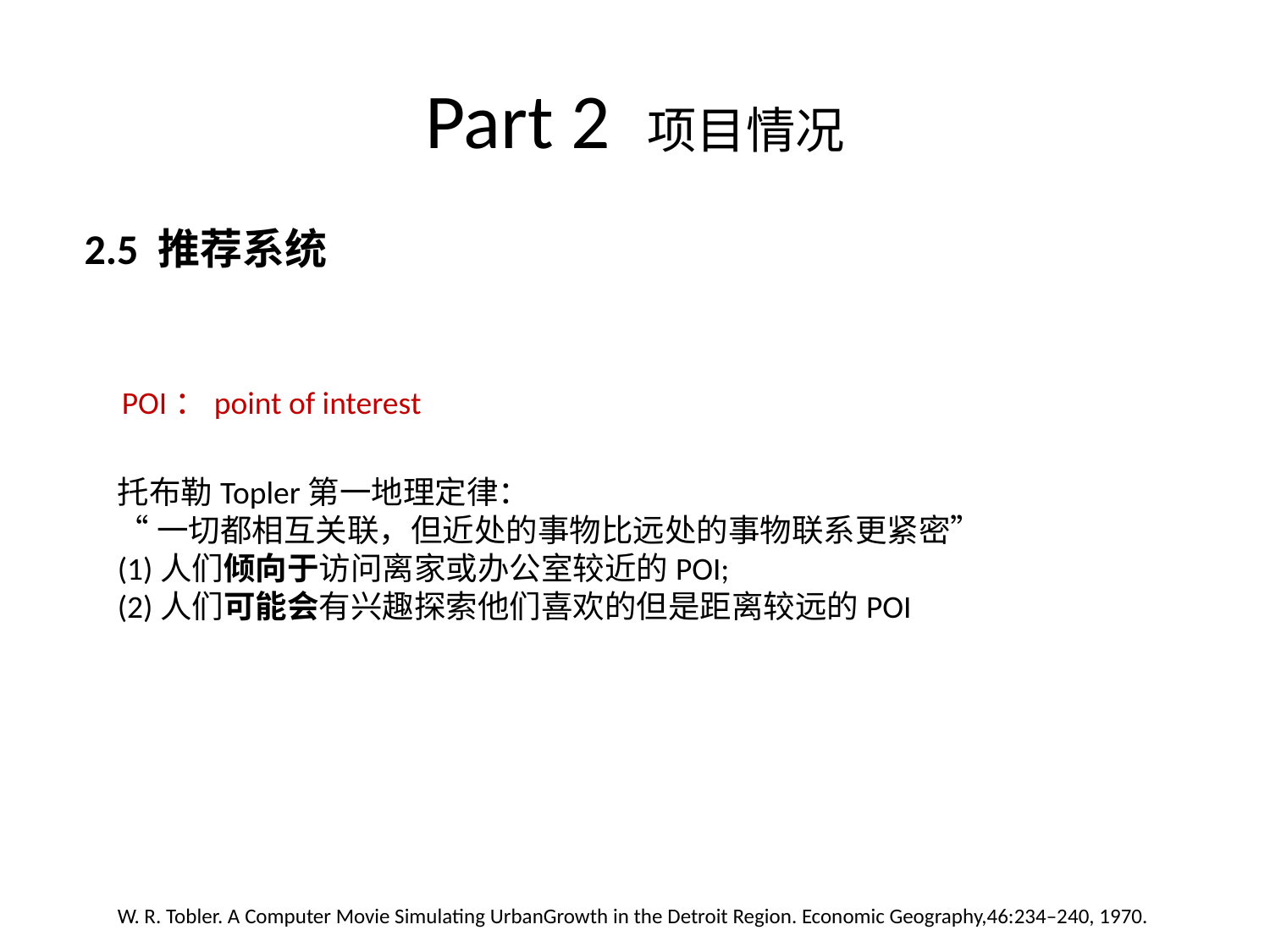

# Part 2 项目情况
2.5 推荐系统
POI：point of interest
托布勒Topler第一地理定律：
“一切都相互关联，但近处的事物比远处的事物联系更紧密”
(1)人们倾向于访问离家或办公室较近的POI;
(2)人们可能会有兴趣探索他们喜欢的但是距离较远的POI
W. R. Tobler. A Computer Movie Simulating UrbanGrowth in the Detroit Region. Economic Geography,46:234–240, 1970.